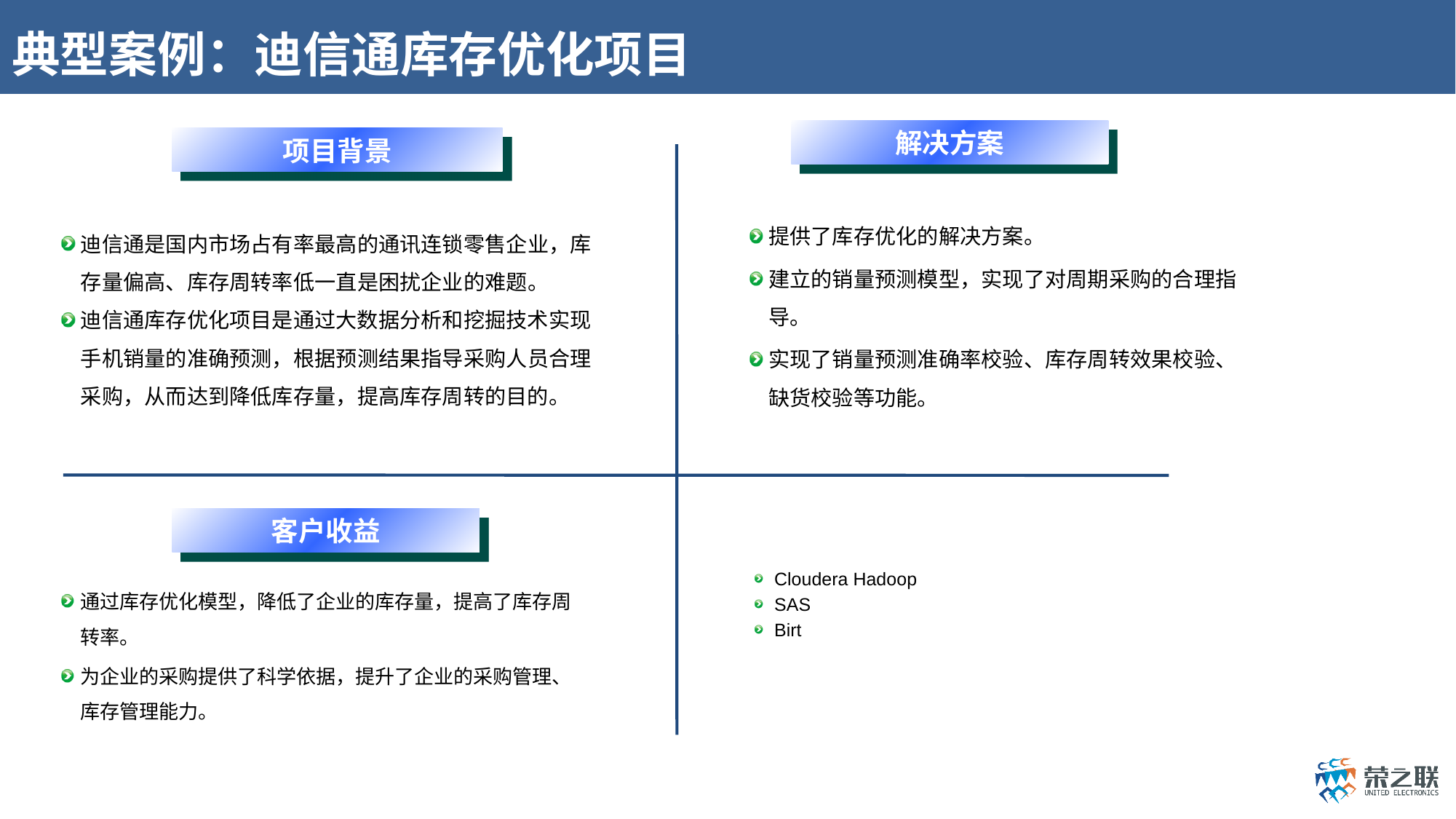

# 典型案例：迪信通库存优化项目
解决方案
项目背景

提供了库存优化的解决方案。
建立的销量预测模型，实现了对周期采购的合理指导。
实现了销量预测准确率校验、库存周转效果校验、缺货校验等功能。

迪信通是国内市场占有率最高的通讯连锁零售企业，库存量偏高、库存周转率低一直是困扰企业的难题。
迪信通库存优化项目是通过大数据分析和挖掘技术实现手机销量的准确预测，根据预测结果指导采购人员合理采购，从而达到降低库存量，提高库存周转的目的。

客户收益
Cloudera Hadoop
SAS
Birt

通过库存优化模型，降低了企业的库存量，提高了库存周转率。
为企业的采购提供了科学依据，提升了企业的采购管理、库存管理能力。